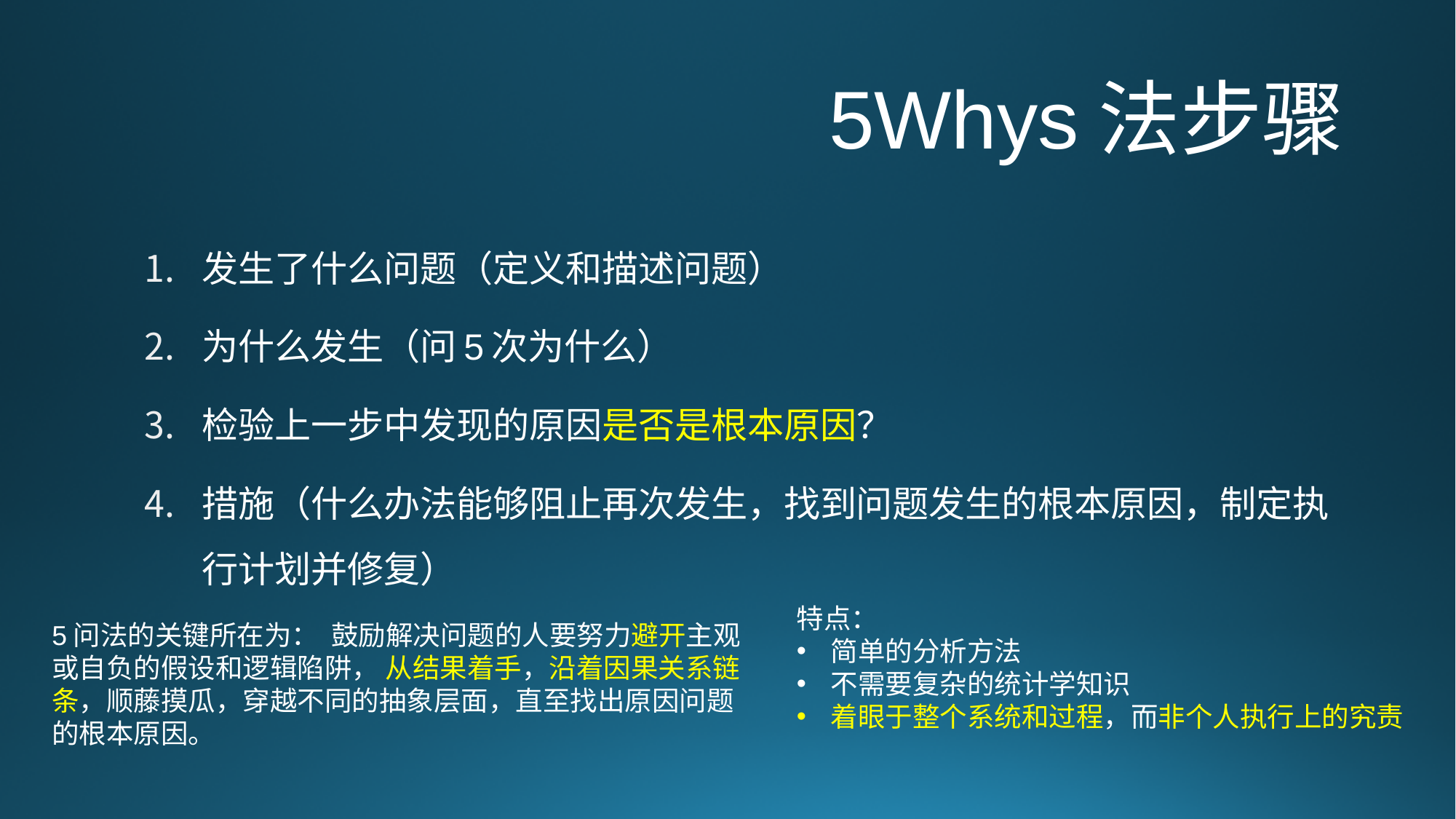

# 5Whys法步骤
发生了什么问题（定义和描述问题）
为什么发生（问5次为什么）
检验上一步中发现的原因是否是根本原因？
措施（什么办法能够阻止再次发生，找到问题发生的根本原因，制定执行计划并修复）
特点：
简单的分析方法
不需要复杂的统计学知识
着眼于整个系统和过程，而非个人执行上的究责
5问法的关键所在为：  鼓励解决问题的人要努力避开主观或自负的假设和逻辑陷阱， 从结果着手，沿着因果关系链条，顺藤摸瓜，穿越不同的抽象层面，直至找出原因问题的根本原因。